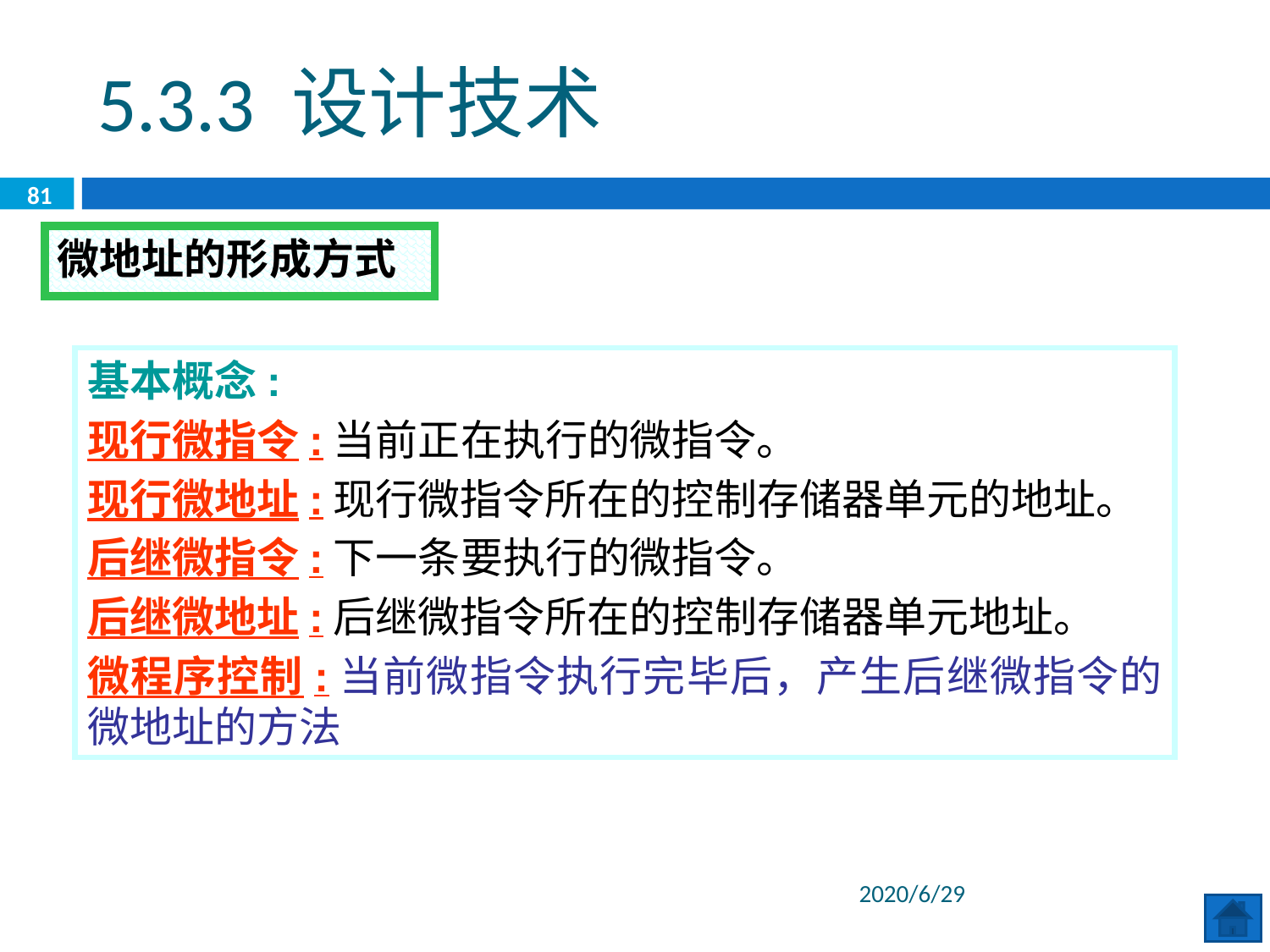

5.3.3 设计技术
81
微地址的形成方式
基本概念:
现行微指令:当前正在执行的微指令。
现行微地址:现行微指令所在的控制存储器单元的地址。
后继微指令:下一条要执行的微指令。
后继微地址:后继微指令所在的控制存储器单元地址。
微程序控制:当前微指令执行完毕后，产生后继微指令的微地址的方法
2020/6/29